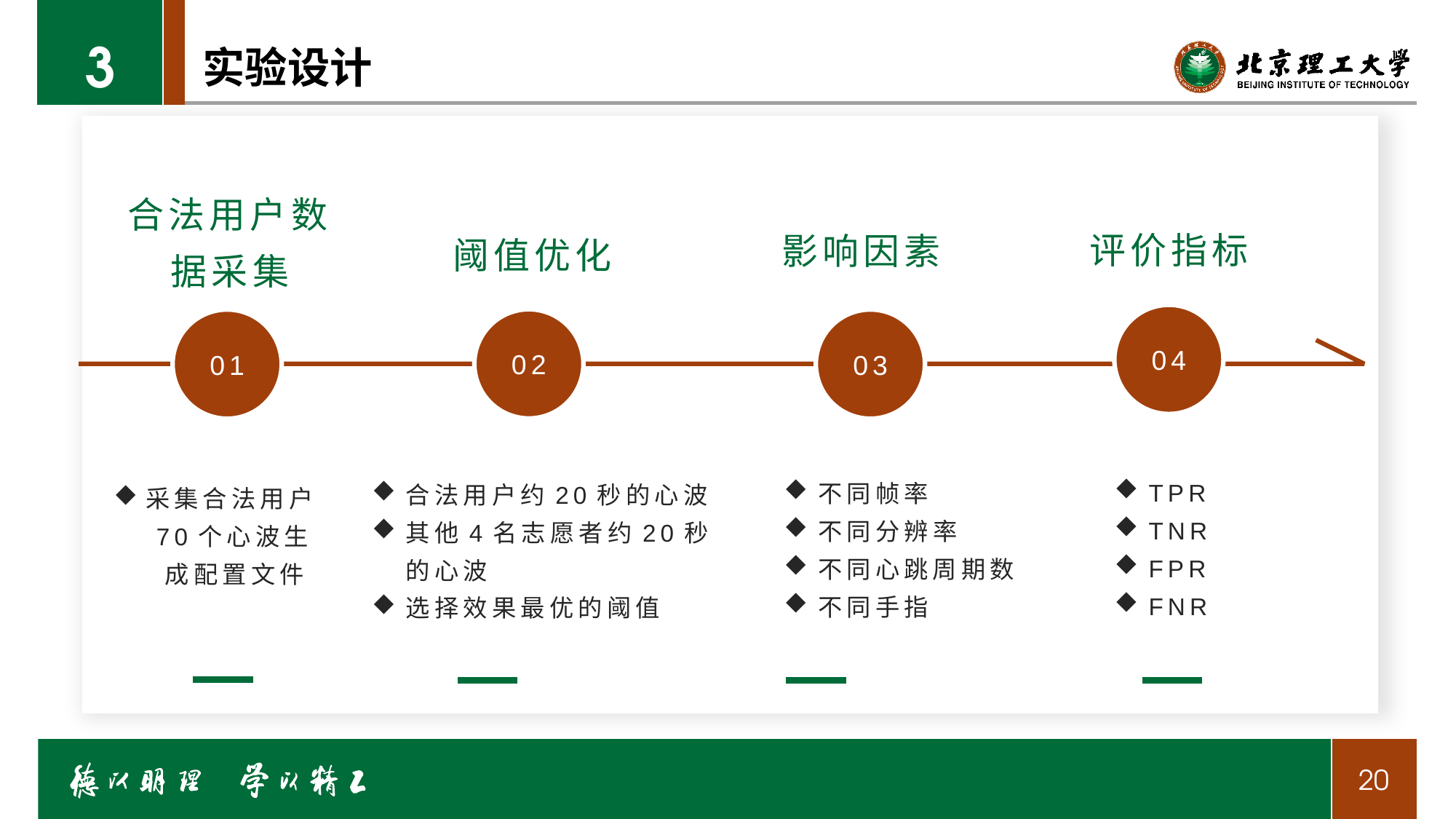

3
# 实验设计

合法用户数据采集

影响因素
评价指标
阈值优化
04
02
01
03

TPR
TNR
FPR
FNR
不同帧率
不同分辨率
不同心跳周期数
不同手指
合法用户约20秒的心波
其他4名志愿者约20秒的心波
选择效果最优的阈值
采集合法用户70个心波生成配置文件